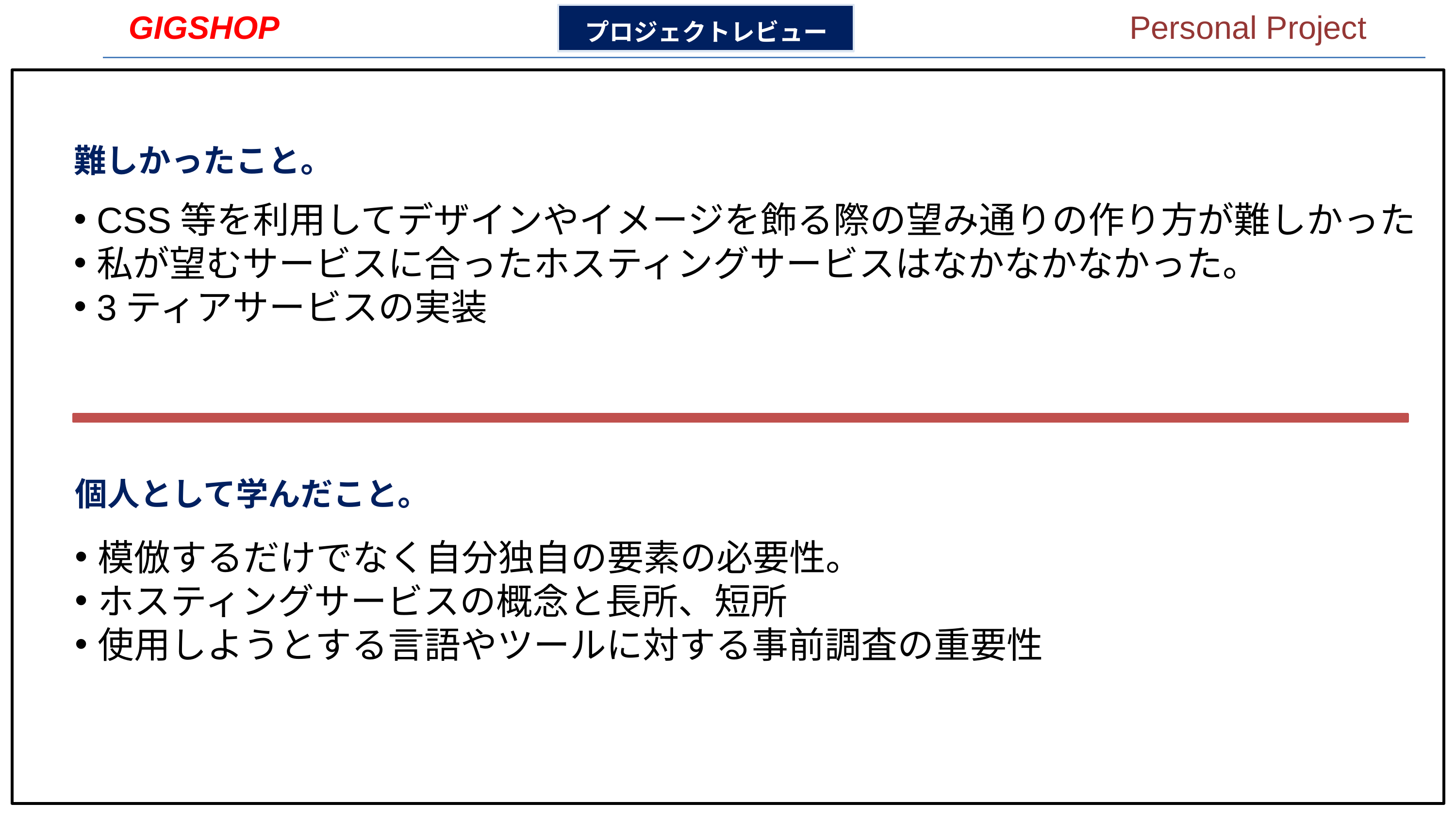

GIGSHOP
Personal Project

배웠던 점
プロジェクトレビュー

難しかったこと。
CSS等を利用してデザインやイメージを飾る際の望み通りの作り方が難しかった
私が望むサービスに合ったホスティングサービスはなかなかなかった。
3ティアサービスの実装

個人として学んだこと。
模倣するだけでなく自分独自の要素の必要性。
ホスティングサービスの概念と長所、短所
使用しようとする言語やツールに対する事前調査の重要性